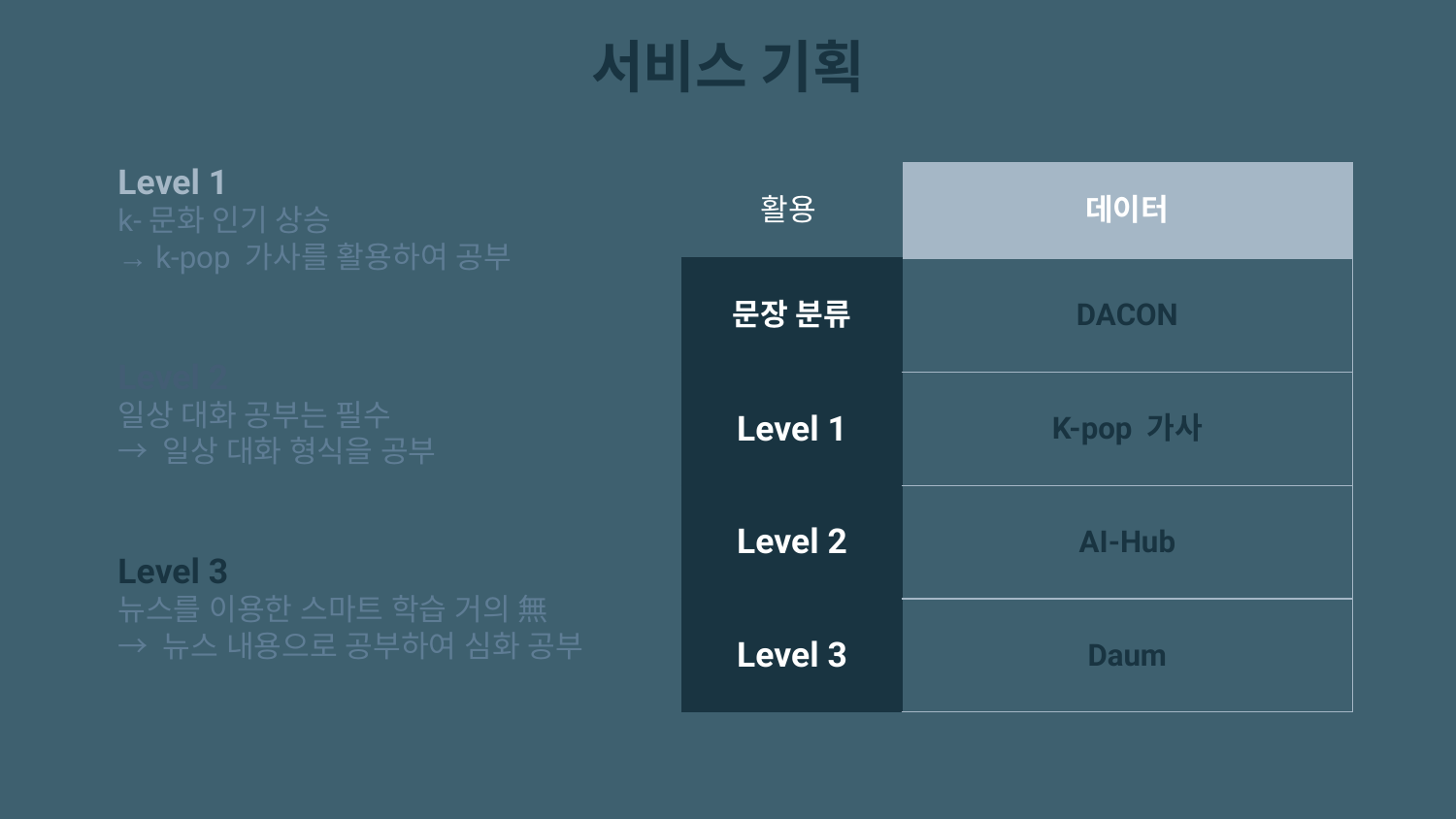

서비스 기획
Level 1
k-문화 인기 상승
→ k-pop 가사를 활용하여 공부
| 활용 | 데이터 |
| --- | --- |
| 문장 분류 | DACON |
| Level 1 | K-pop 가사 |
| Level 2 | AI-Hub |
| Level 3 | Daum |
Level 2
일상 대화 공부는 필수
→ 일상 대화 형식을 공부
Level 3
뉴스를 이용한 스마트 학습 거의 無
→ 뉴스 내용으로 공부하여 심화 공부